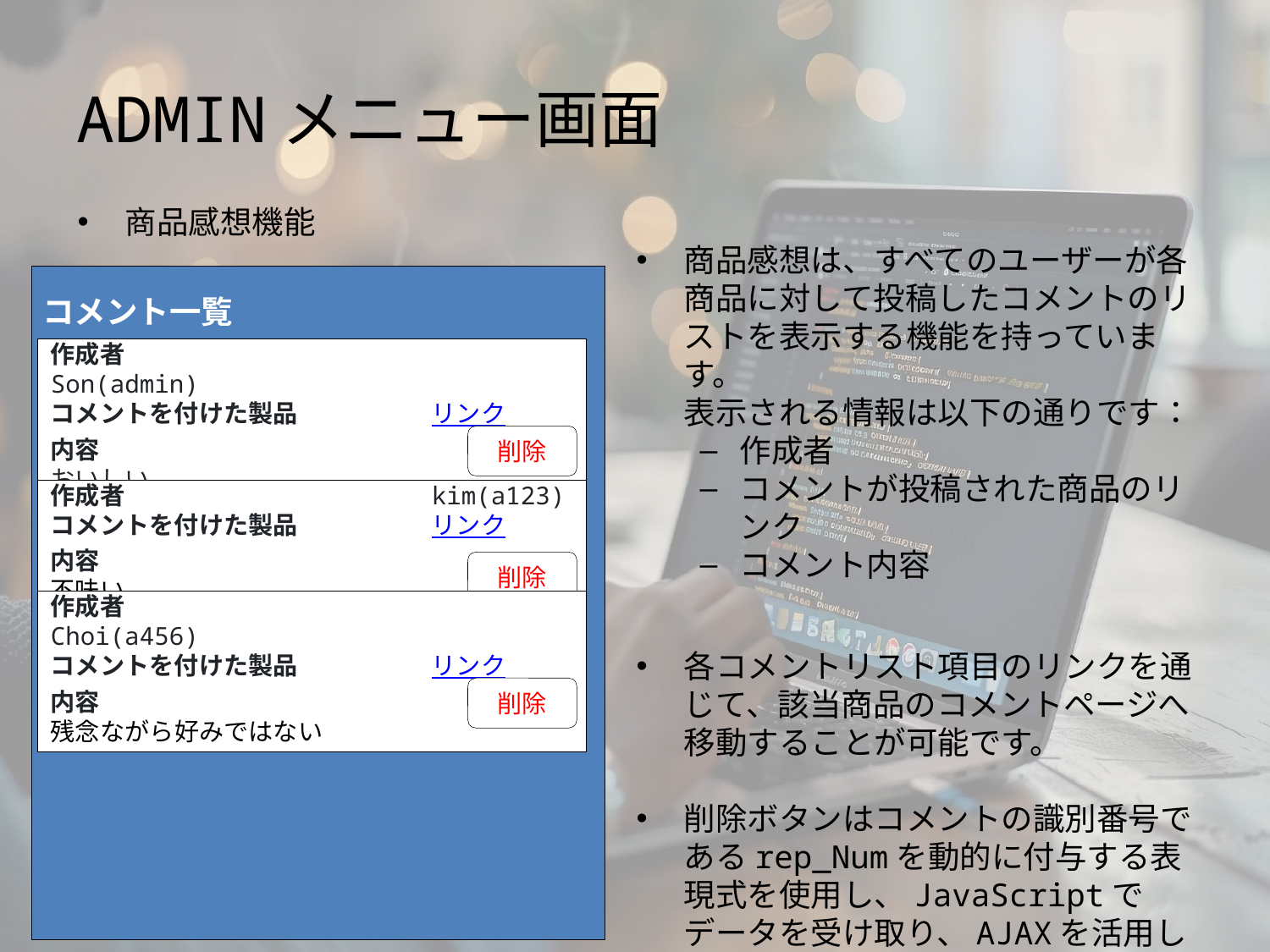

# ADMINメニュー画面
商品感想機能

商品感想は、すべてのユーザーが各商品に対して投稿したコメントのリストを表示する機能を持っています。
表示される情報は以下の通りです：
作成者
コメントが投稿された商品のリンク
コメント内容

各コメントリスト項目のリンクを通じて、該当商品のコメントページへ移動することが可能です。

削除ボタンはコメントの識別番号であるrep_Numを動的に付与する表現式を使用し、JavaScriptでデータを受け取り、AJAXを活用して削除機能を実現しています。

コメント一覧
作成者 			Son(admin)
コメントを付けた製品 	リンク
内容
おいしい
削除
作成者 			kim(a123)
コメントを付けた製品 	リンク
内容
不味い
削除
作成者 			Choi(a456)
コメントを付けた製品 	リンク
内容
残念ながら好みではない
削除